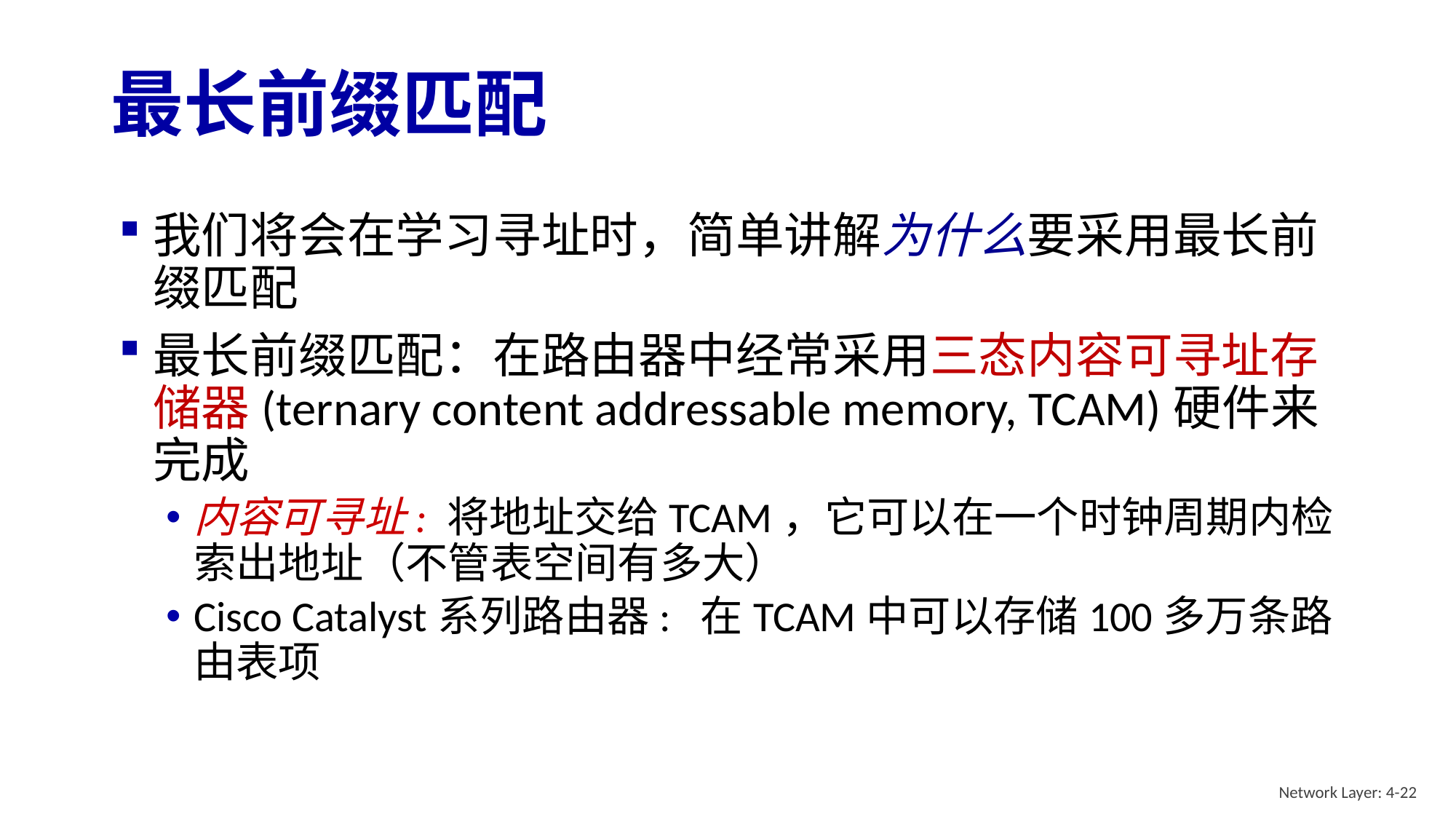

# 最长前缀匹配
我们将会在学习寻址时，简单讲解为什么要采用最长前缀匹配
最长前缀匹配：在路由器中经常采用三态内容可寻址存储器(ternary content addressable memory, TCAM)硬件来完成
内容可寻址: 将地址交给TCAM，它可以在一个时钟周期内检索出地址（不管表空间有多大）
Cisco Catalyst系列路由器:  在TCAM中可以存储100多万条路由表项

Network Layer: 4-22